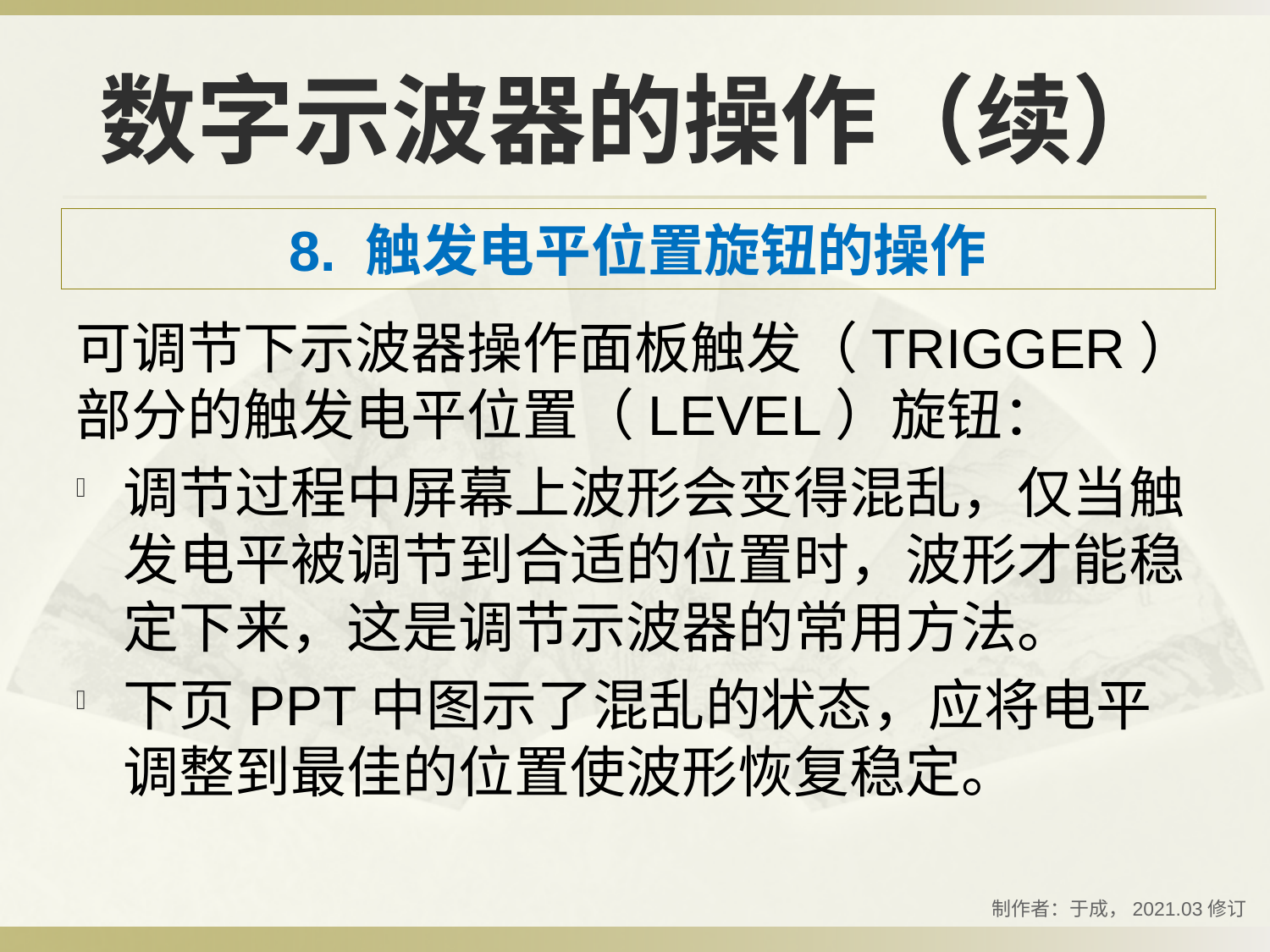

数字示波器的操作（续）
8. 触发电平位置旋钮的操作
可调节下示波器操作面板触发（TRIGGER）部分的触发电平位置（LEVEL）旋钮：
调节过程中屏幕上波形会变得混乱，仅当触发电平被调节到合适的位置时，波形才能稳定下来，这是调节示波器的常用方法。
下页PPT中图示了混乱的状态，应将电平调整到最佳的位置使波形恢复稳定。
制作者：于成，2021.03修订